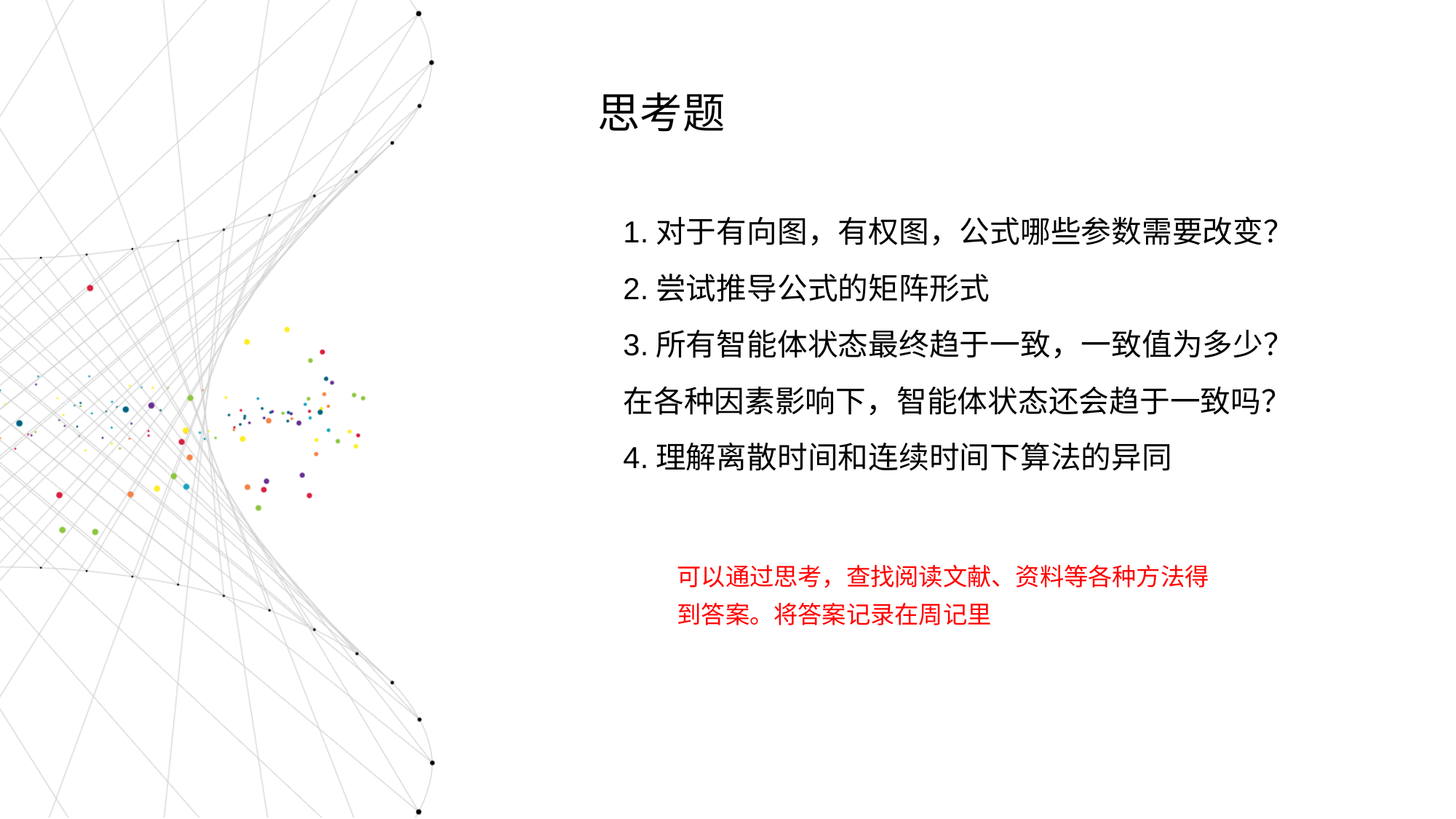

思考题
1.对于有向图，有权图，公式哪些参数需要改变？
2.尝试推导公式的矩阵形式
3.所有智能体状态最终趋于一致，一致值为多少？
在各种因素影响下，智能体状态还会趋于一致吗？
4.理解离散时间和连续时间下算法的异同
可以通过思考，查找阅读文献、资料等各种方法得到答案。将答案记录在周记里